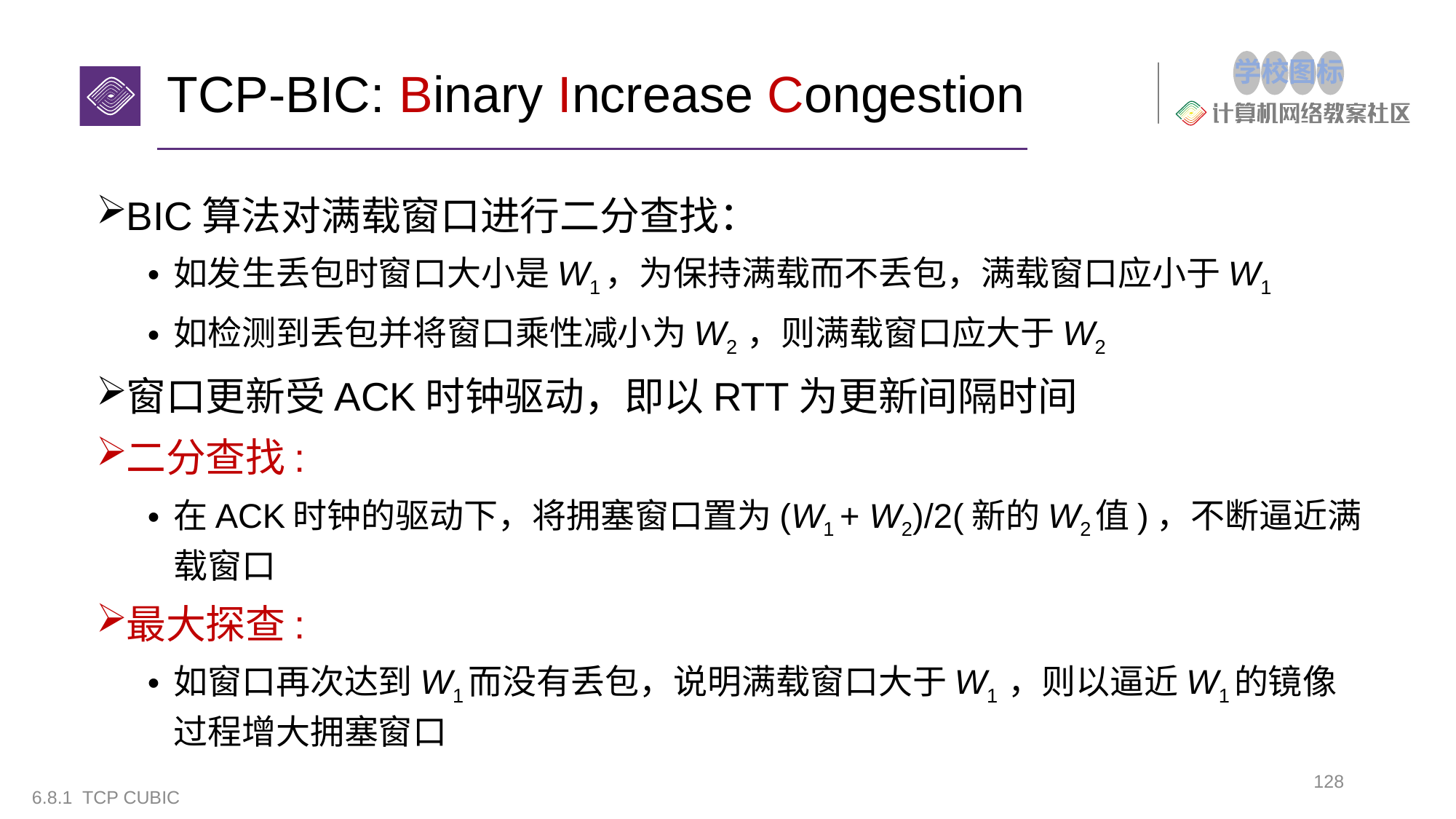

# TCP-BIC: Binary Increase Congestion
BIC算法对满载窗口进行二分查找：
如发生丢包时窗口大小是W1，为保持满载而不丢包，满载窗口应小于W1
如检测到丢包并将窗口乘性减小为W2 ，则满载窗口应大于W2
窗口更新受ACK时钟驱动，即以RTT为更新间隔时间
二分查找:
在ACK时钟的驱动下，将拥塞窗口置为(W1 + W2)/2(新的W2值)，不断逼近满载窗口
最大探查:
如窗口再次达到W1而没有丢包，说明满载窗口大于W1 ，则以逼近W1的镜像过程增大拥塞窗口
128
6.8.1  TCP CUBIC